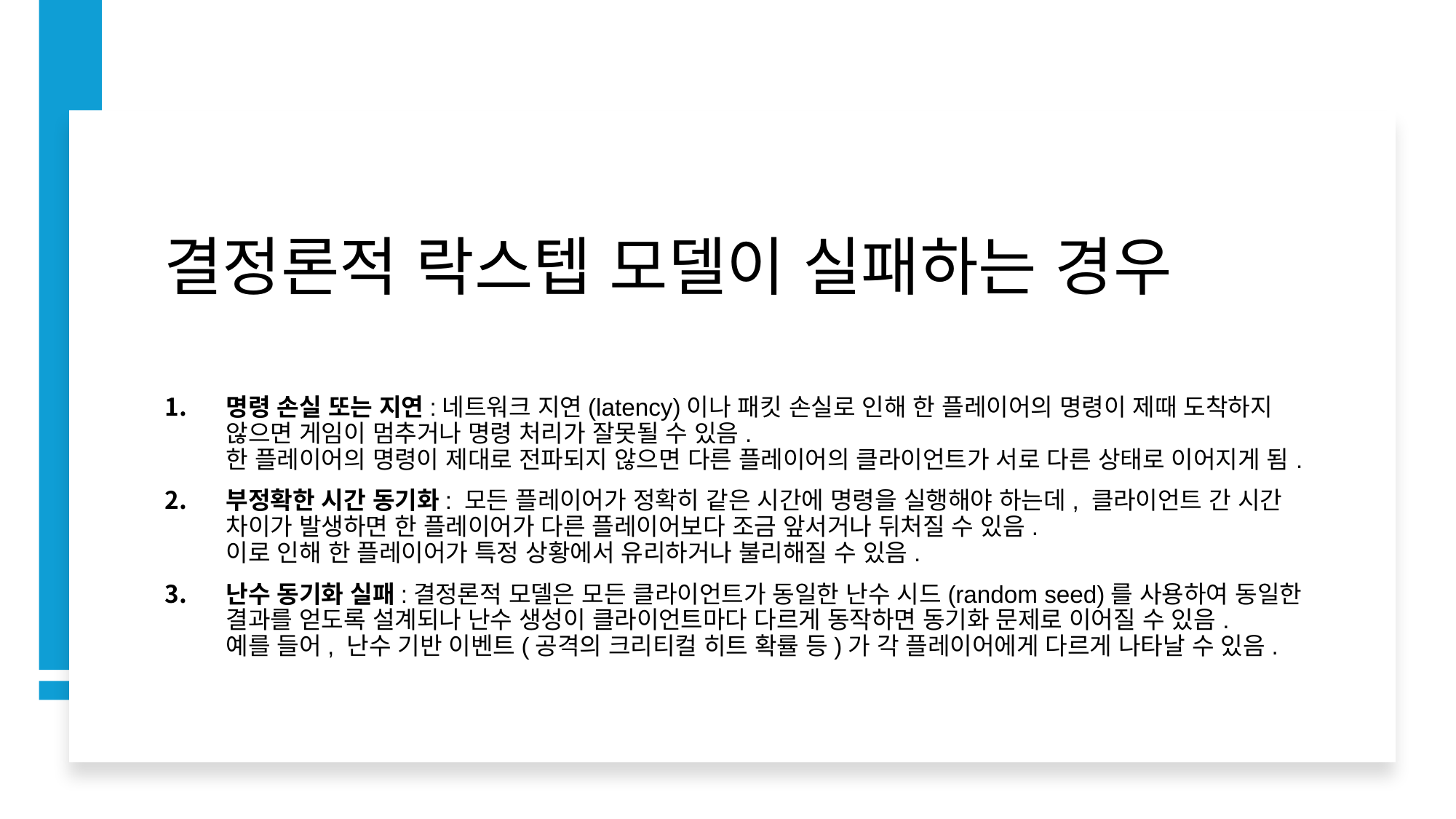

# 결정론적 락스텝 모델이 실패하는 경우

명령 손실 또는 지연:네트워크 지연(latency)이나 패킷 손실로 인해 한 플레이어의 명령이 제때 도착하지 않으면 게임이 멈추거나 명령 처리가 잘못될 수 있음.
한 플레이어의 명령이 제대로 전파되지 않으면 다른 플레이어의 클라이언트가 서로 다른 상태로 이어지게 됨.
부정확한 시간 동기화: 모든 플레이어가 정확히 같은 시간에 명령을 실행해야 하는데, 클라이언트 간 시간 차이가 발생하면 한 플레이어가 다른 플레이어보다 조금 앞서거나 뒤처질 수 있음.
이로 인해 한 플레이어가 특정 상황에서 유리하거나 불리해질 수 있음.
난수 동기화 실패:결정론적 모델은 모든 클라이언트가 동일한 난수 시드(random seed)를 사용하여 동일한 결과를 얻도록 설계되나 난수 생성이 클라이언트마다 다르게 동작하면 동기화 문제로 이어질 수 있음.
예를 들어, 난수 기반 이벤트(공격의 크리티컬 히트 확률 등)가 각 플레이어에게 다르게 나타날 수 있음.